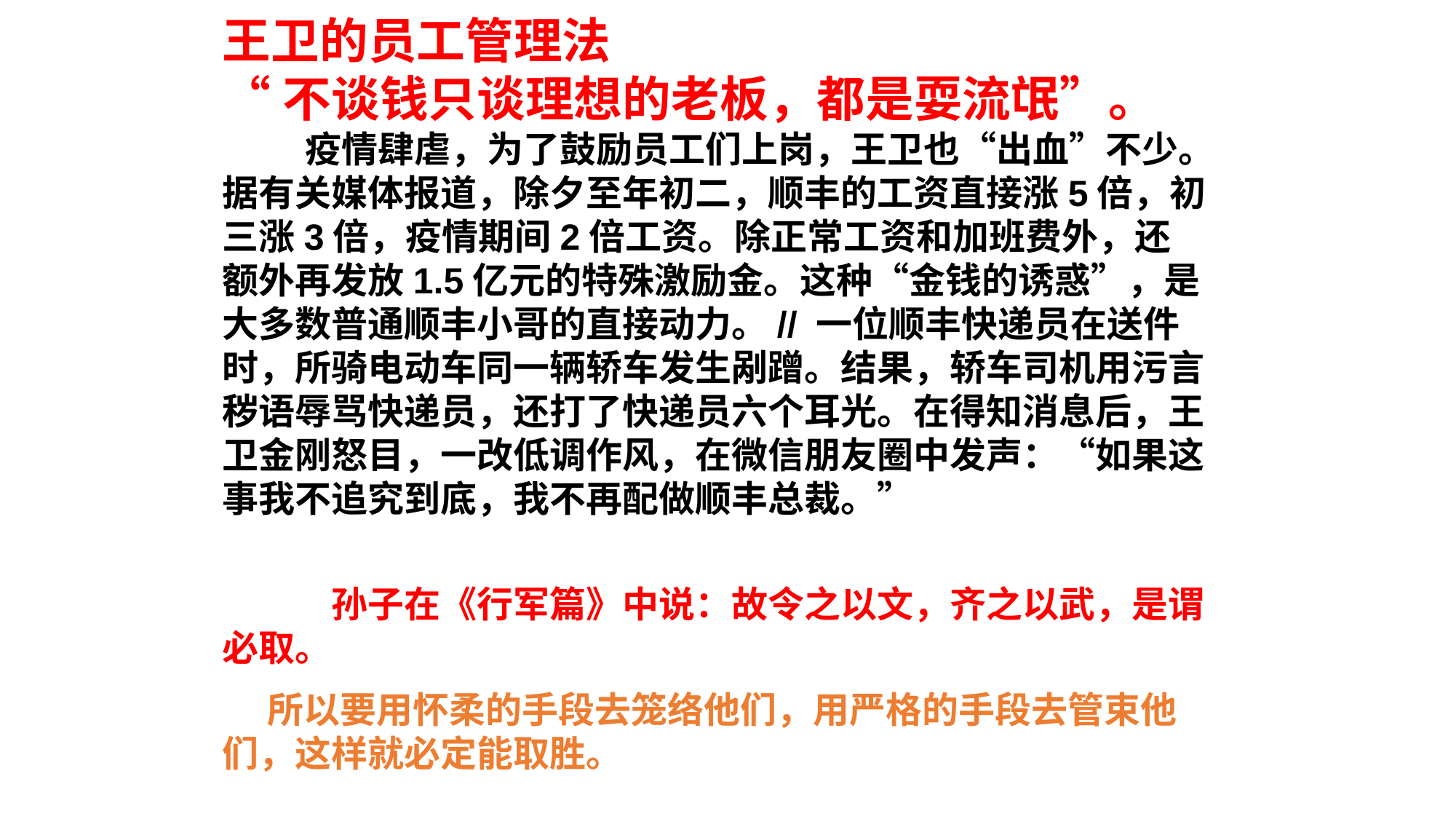

王卫的员工管理法
“不谈钱只谈理想的老板，都是耍流氓”。
         疫情肆虐，为了鼓励员工们上岗，王卫也“出血”不少。据有关媒体报道，除夕至年初二，顺丰的工资直接涨5倍，初三涨3倍，疫情期间2倍工资。除正常工资和加班费外，还额外再发放1.5亿元的特殊激励金。这种“金钱的诱惑”，是大多数普通顺丰小哥的直接动力。// 一位顺丰快递员在送件时，所骑电动车同一辆轿车发生剐蹭。结果，轿车司机用污言秽语辱骂快递员，还打了快递员六个耳光。在得知消息后，王卫金刚怒目，一改低调作风，在微信朋友圈中发声：“如果这事我不追究到底，我不再配做顺丰总裁。”

	孙子在《行军篇》中说：故令之以文，齐之以武，是谓必取。
　 所以要用怀柔的手段去笼络他们，用严格的手段去管束他们，这样就必定能取胜。